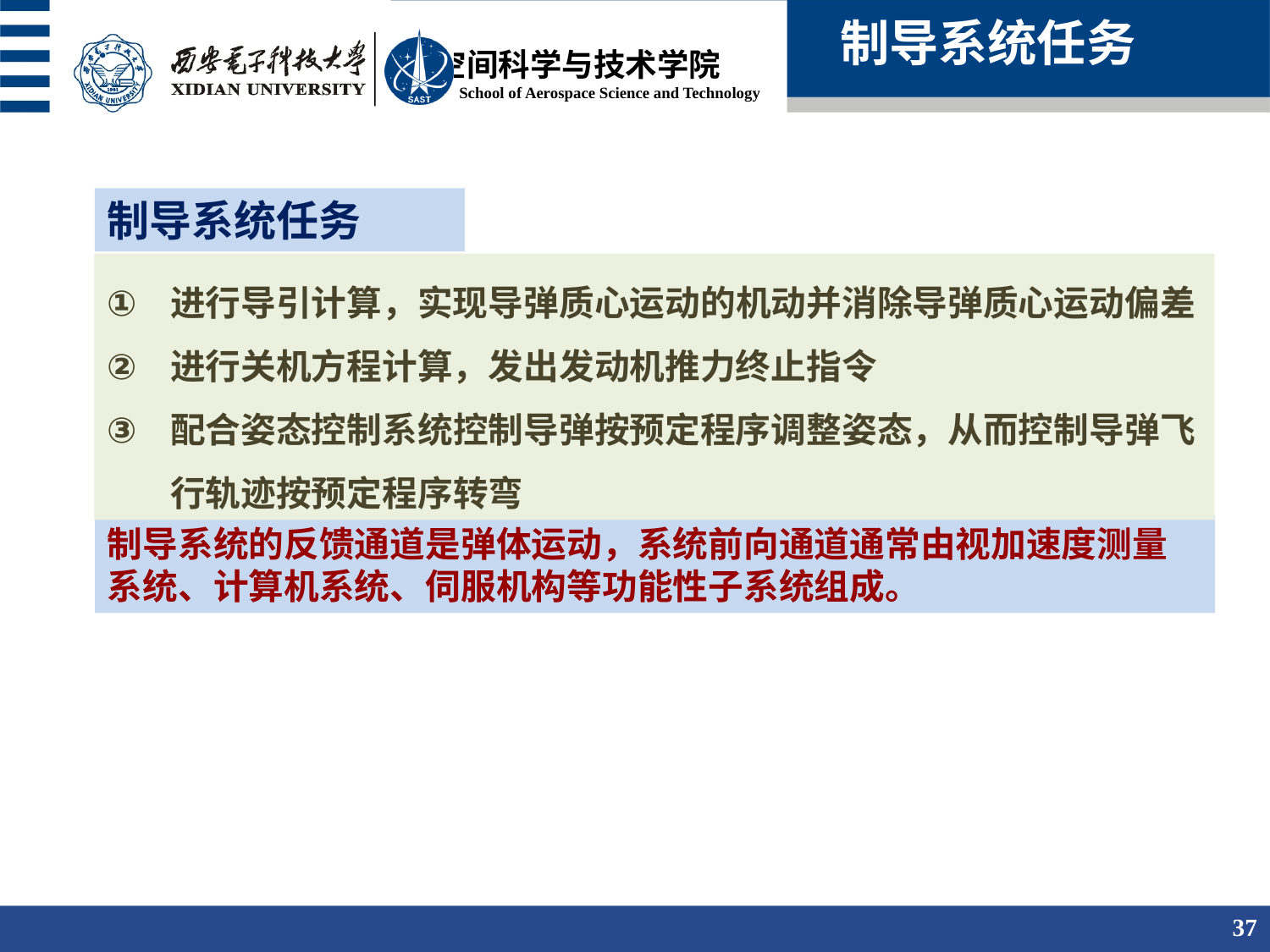

制导系统任务
制导系统任务
进行导引计算，实现导弹质心运动的机动并消除导弹质心运动偏差
进行关机方程计算，发出发动机推力终止指令
配合姿态控制系统控制导弹按预定程序调整姿态，从而控制导弹飞行轨迹按预定程序转弯
制导系统的反馈通道是弹体运动，系统前向通道通常由视加速度测量系统、计算机系统、伺服机构等功能性子系统组成。